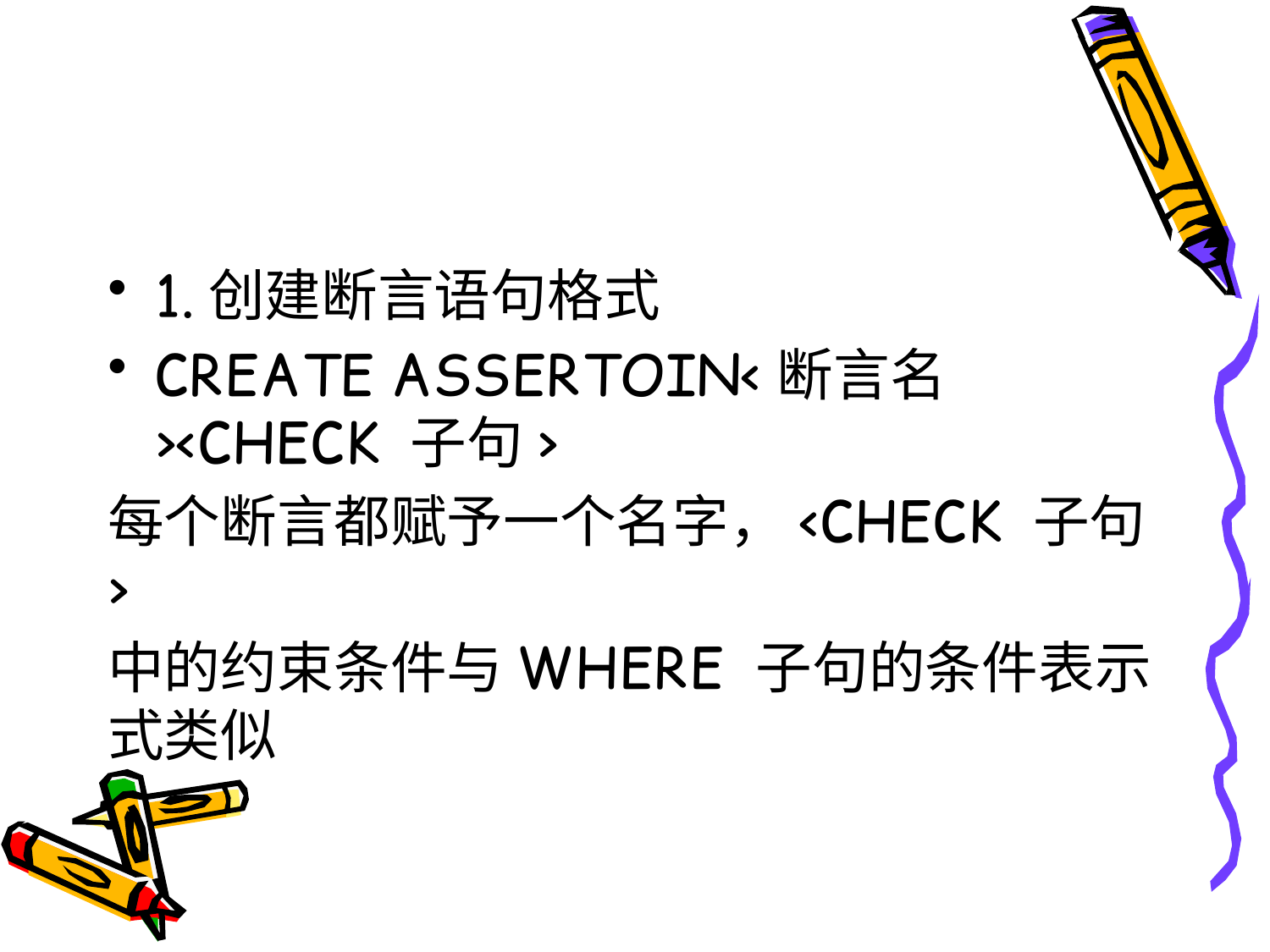

#
1.创建断言语句格式
CREATE ASSERTOIN<断言名><CHECK 子句>
每个断言都赋予一个名字，<CHECK 子句>
中的约束条件与WHERE 子句的条件表示式类似